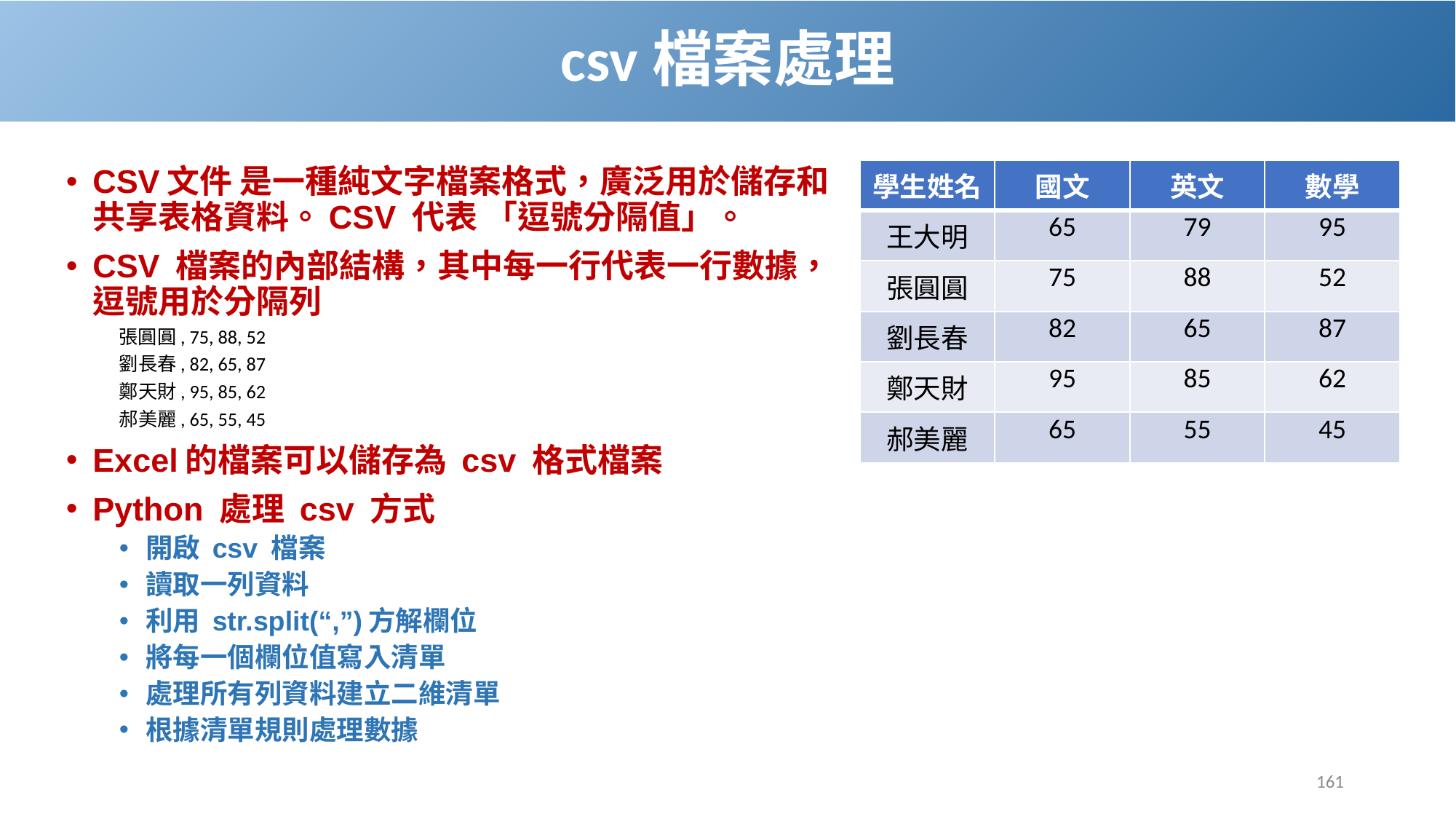

# csv檔案處理
CSV文件 是一種純文字檔案格式，廣泛用於儲存和共享表格資料。CSV 代表 「逗號分隔值」。
CSV 檔案的內部結構，其中每一行代表一行數據，逗號用於分隔列
張圓圓, 75, 88, 52
劉長春, 82, 65, 87
鄭天財, 95, 85, 62
郝美麗, 65, 55, 45
Excel的檔案可以儲存為 csv 格式檔案
Python 處理 csv 方式
開啟 csv 檔案
讀取一列資料
利用 str.split(“,”)方解欄位
將每一個欄位值寫入清單
處理所有列資料建立二維清單
根據清單規則處理數據
| 學生姓名 | 國文 | 英文 | 數學 |
| --- | --- | --- | --- |
| 王大明 | 65 | 79 | 95 |
| 張圓圓 | 75 | 88 | 52 |
| 劉長春 | 82 | 65 | 87 |
| 鄭天財 | 95 | 85 | 62 |
| 郝美麗 | 65 | 55 | 45 |
161